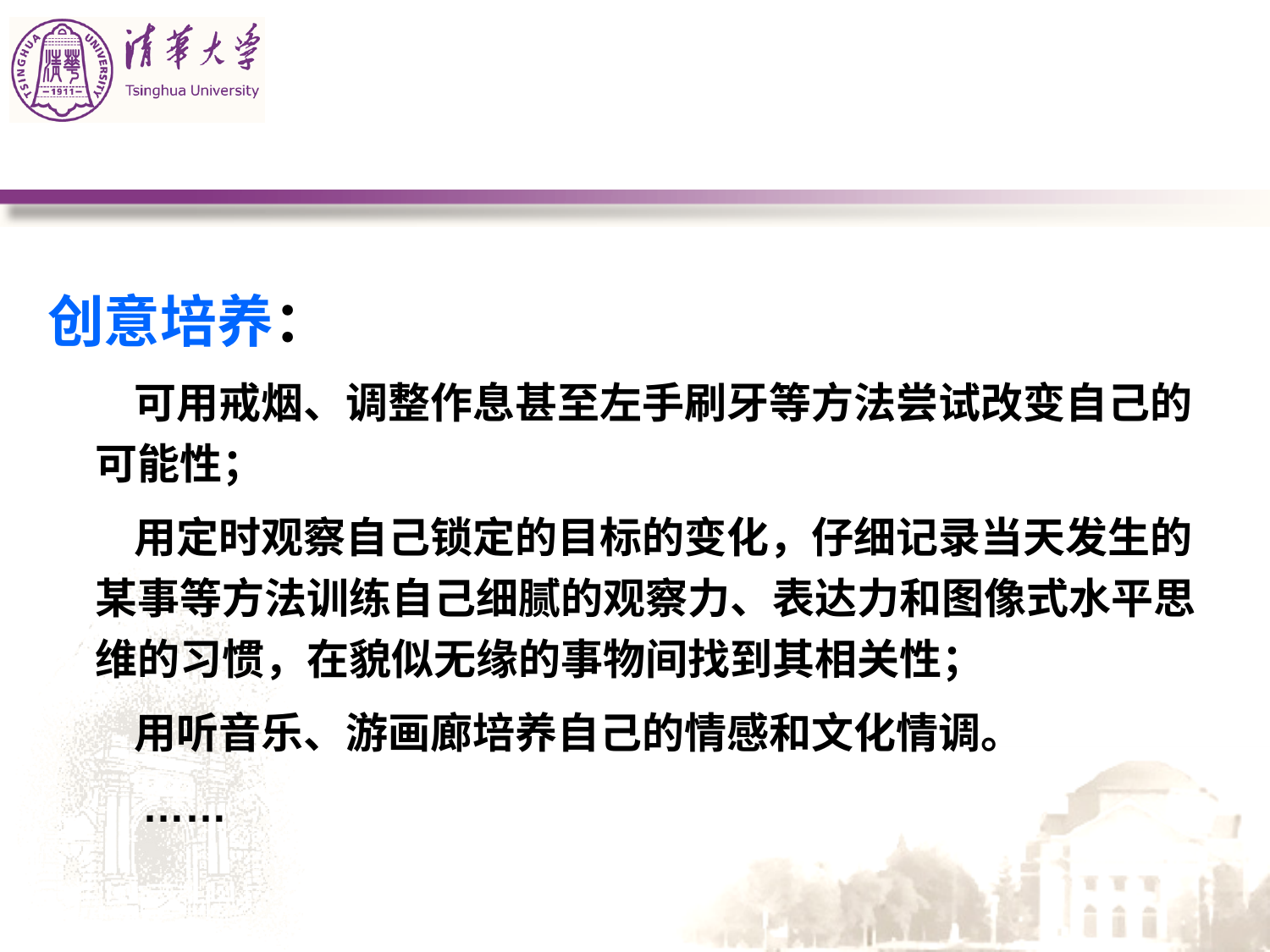

#
创意培养：
        可用戒烟、调整作息甚至左手刷牙等方法尝试改变自己的可能性；
        用定时观察自己锁定的目标的变化，仔细记录当天发生的某事等方法训练自己细腻的观察力、表达力和图像式水平思维的习惯，在貌似无缘的事物间找到其相关性；
        用听音乐、游画廊培养自己的情感和文化情调。
        ……